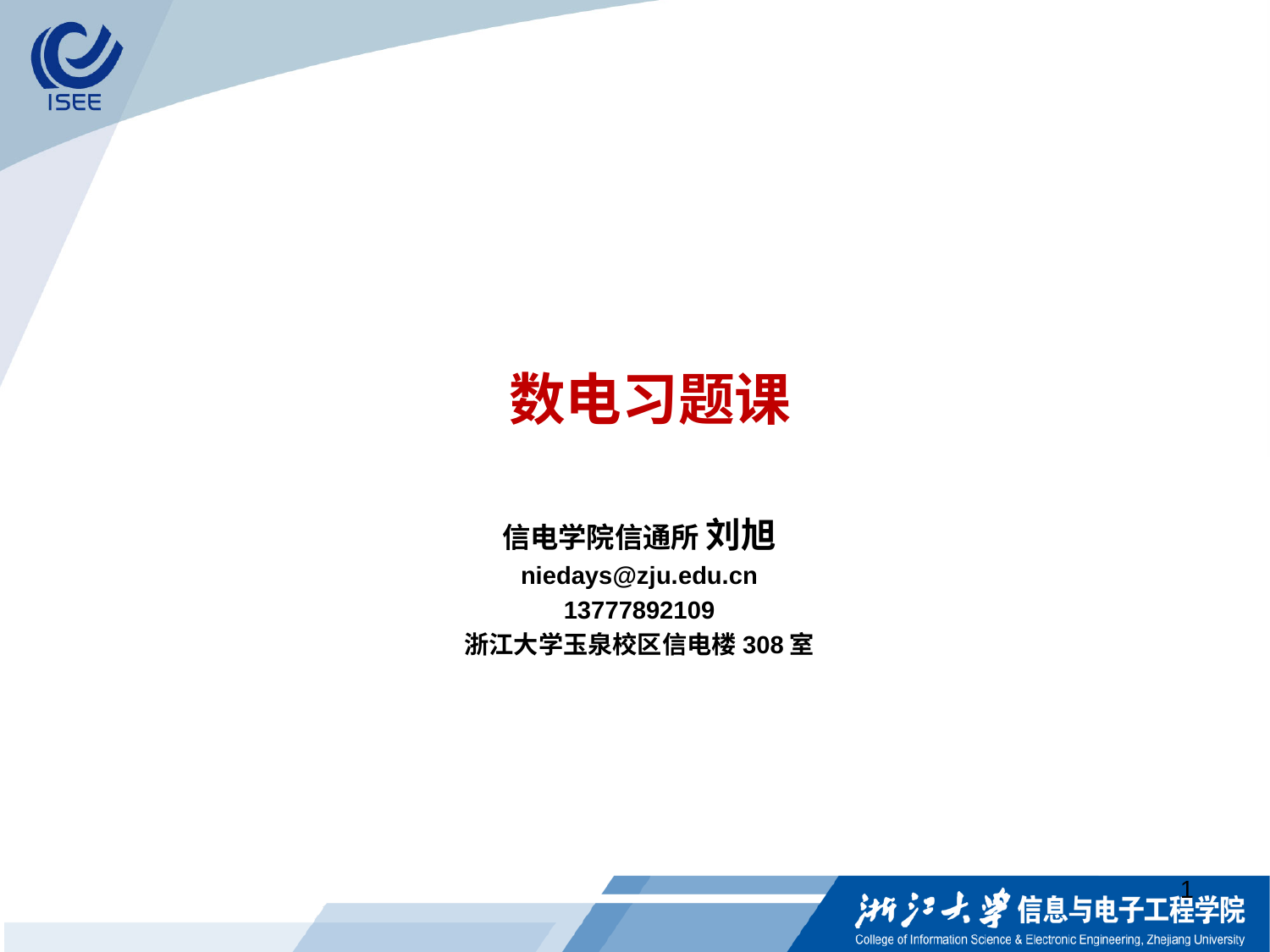

# 数电习题课
信电学院信通所 刘旭
niedays@zju.edu.cn
13777892109
浙江大学玉泉校区信电楼308室
1